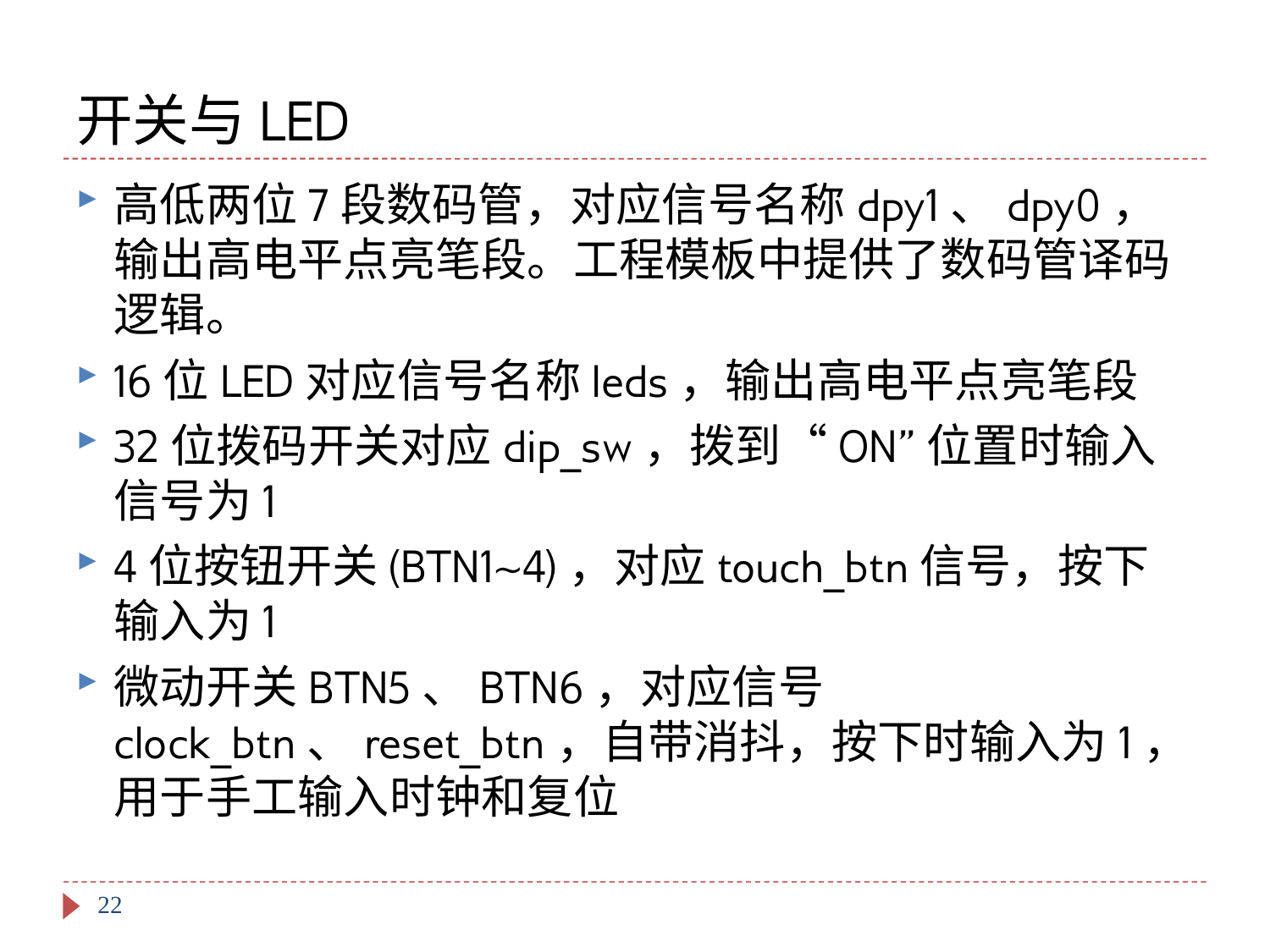

# 开关与LED
高低两位7段数码管，对应信号名称dpy1、dpy0，输出高电平点亮笔段。工程模板中提供了数码管译码逻辑。
16位LED对应信号名称leds，输出高电平点亮笔段
32位拨码开关对应dip_sw，拨到“ON”位置时输入信号为1
4位按钮开关(BTN1~4)，对应touch_btn信号，按下输入为1
微动开关BTN5、BTN6，对应信号clock_btn、reset_btn，自带消抖，按下时输入为1，用于手工输入时钟和复位
22